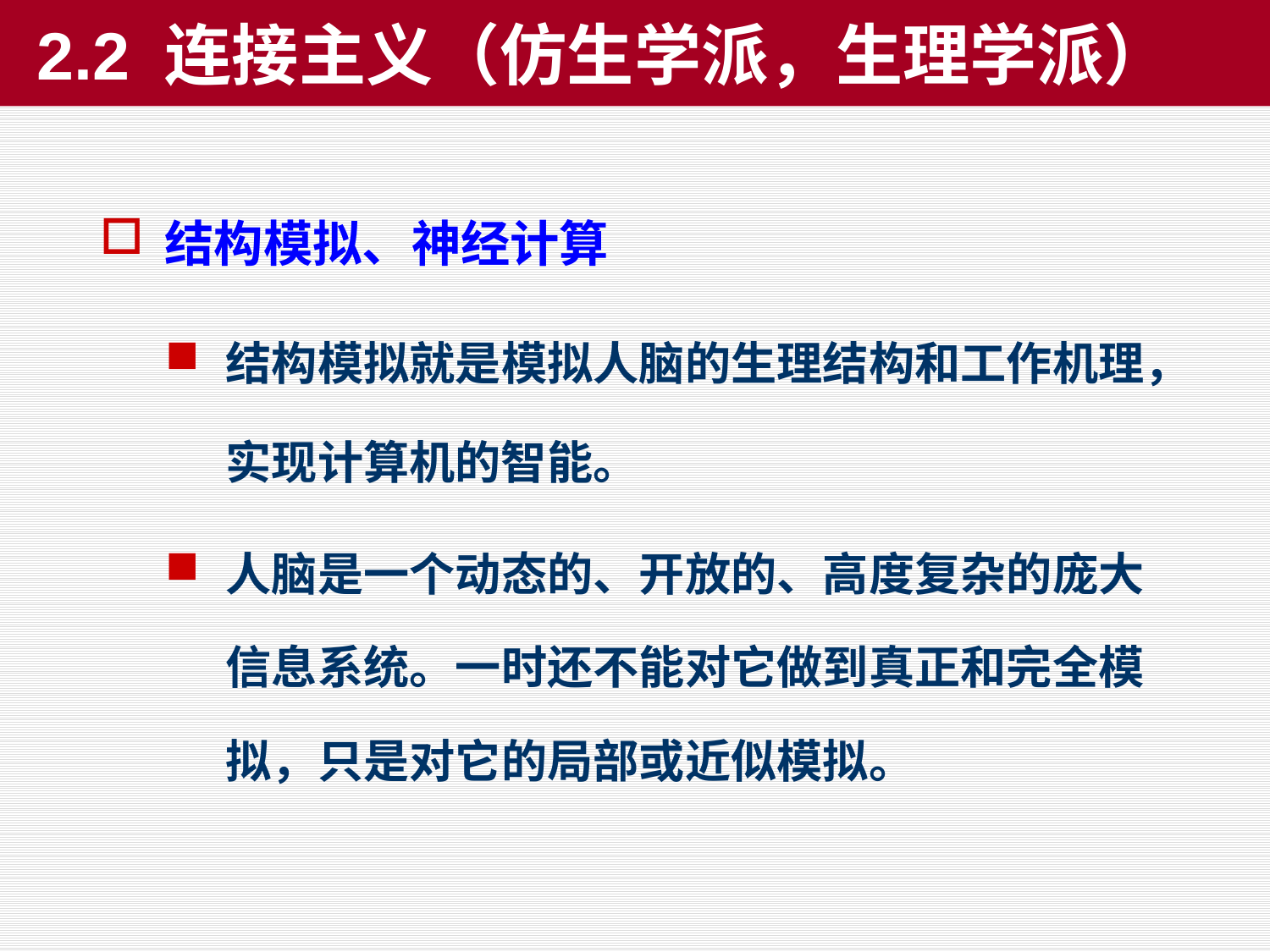

2.2 连接主义（仿生学派，生理学派）
结构模拟、神经计算
结构模拟就是模拟人脑的生理结构和工作机理，实现计算机的智能。
人脑是一个动态的、开放的、高度复杂的庞大信息系统。一时还不能对它做到真正和完全模拟，只是对它的局部或近似模拟。